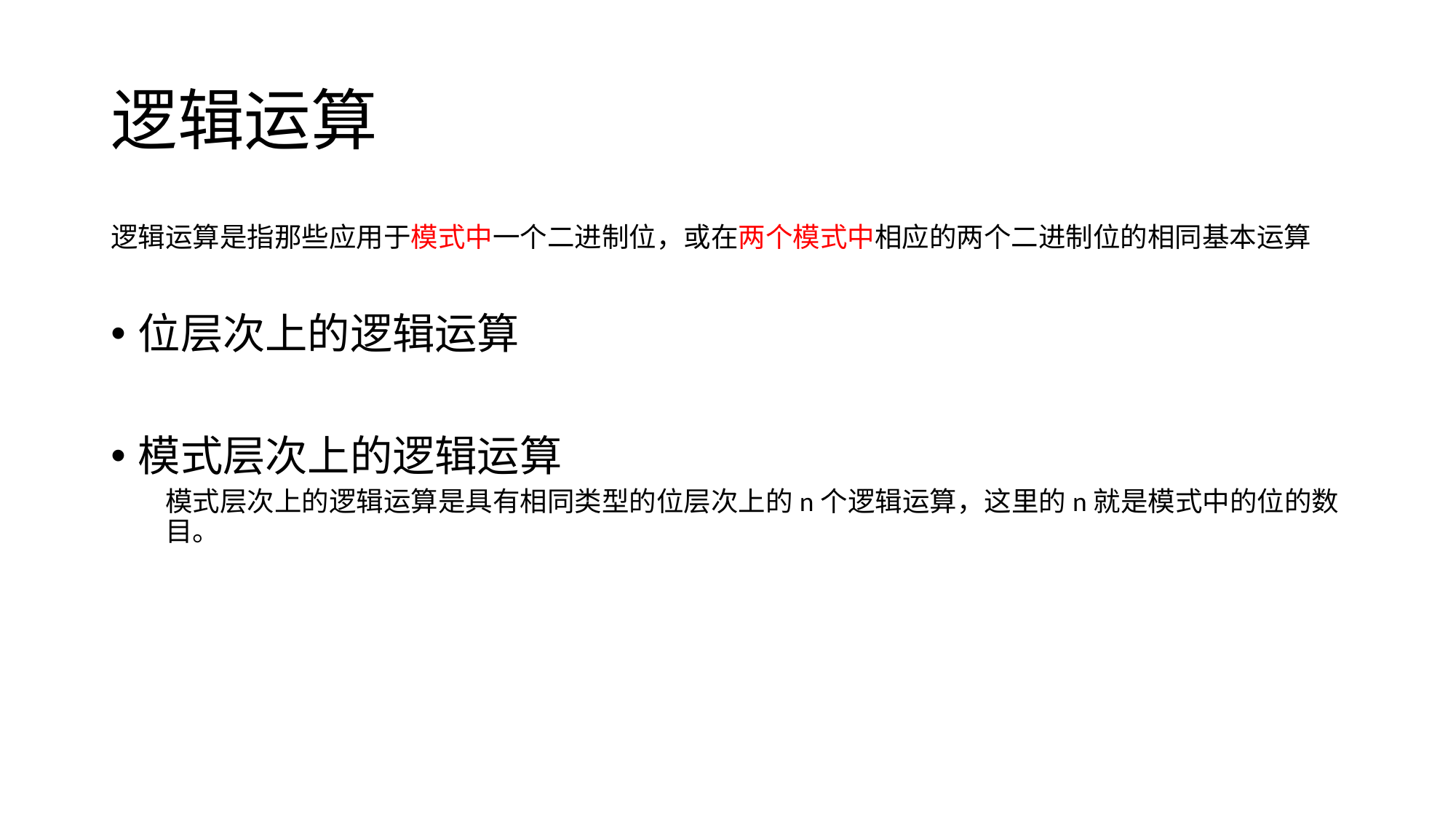

# 逻辑运算
逻辑运算是指那些应用于模式中一个二进制位，或在两个模式中相应的两个二进制位的相同基本运算

位层次上的逻辑运算

模式层次上的逻辑运算
模式层次上的逻辑运算是具有相同类型的位层次上的n个逻辑运算，这里的n就是模式中的位的数目。